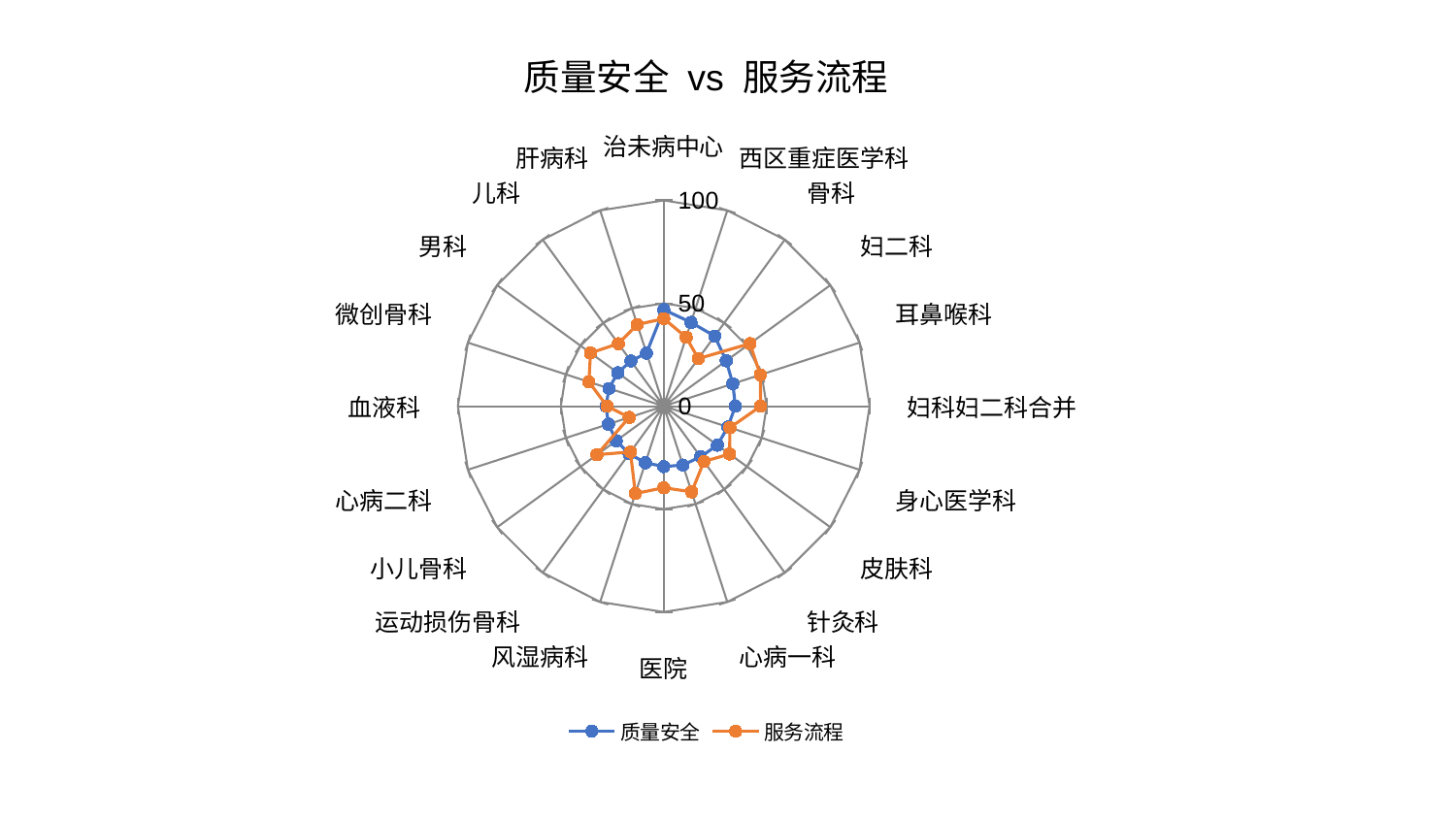

### Chart: 质量安全 vs 服务流程

| Category | 质量安全 | 服务流程 |
|---|---|---|
| 治未病中心 | 46.899537053593775 | 42.551288511588695 |
| 西区重症医学科 | 42.80024960057899 | 35.21967484666746 |
| 骨科 | 42.10950984060317 | 28.585150267873942 |
| 妇二科 | 37.531722536605706 | 51.76422330940092 |
| 耳鼻喉科 | 35.28143955553917 | 49.32401370179849 |
| 妇科妇二科合并 | 34.813688671598655 | 47.08069662573476 |
| 身心医学科 | 32.73598697858917 | 33.811231361988334 |
| 皮肤科 | 32.23063679701193 | 39.56876787921777 |
| 针灸科 | 30.388383248553605 | 33.2262621856691 |
| 心病一科 | 30.08519148227399 | 43.78566306972093 |
| 医院 | 29.358792742282596 | 39.63914562759852 |
| 风湿病科 | 28.894512315128388 | 44.6305661573776 |
| 运动损伤骨科 | 28.56826061537448 | 27.519837652536157 |
| 小儿骨科 | 28.56049562426144 | 40.09256250970883 |
| 心病二科 | 28.24858382206984 | 17.65226980202351 |
| 血液科 | 28.035710529434887 | 27.578312227650322 |
| 微创骨科 | 27.956826360570687 | 38.20466861859535 |
| 男科 | 27.610990587843638 | 44.00826949594723 |
| 儿科 | 27.175731953318056 | 37.56192572114759 |
| 肝病科 | 27.129640884623022 | 41.68819330457086 |
9